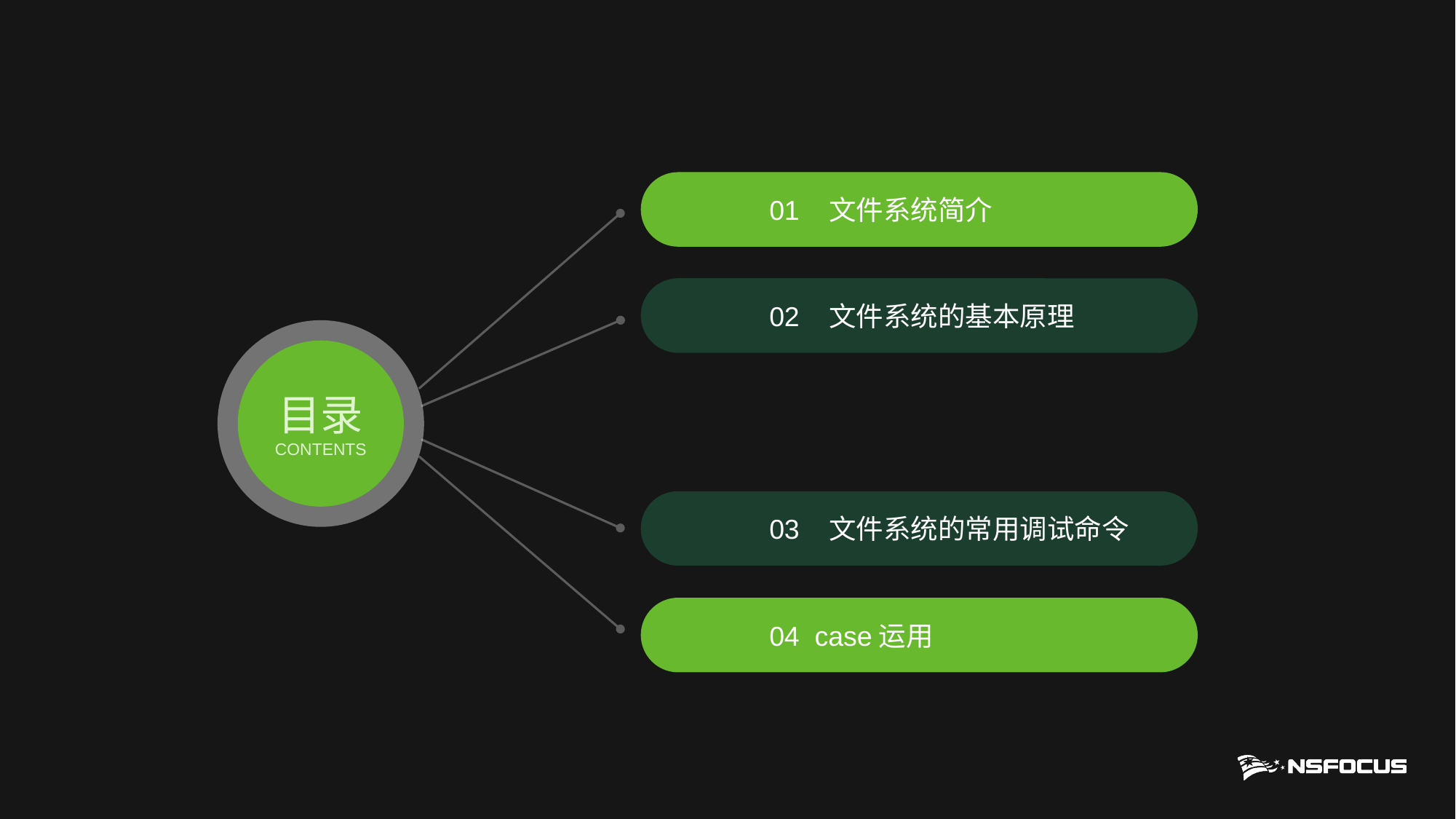

01   文件系统简介
              02   文件系统的基本原理

目录
CONTENTS
              03   文件系统的常用调试命令
              04  case运用